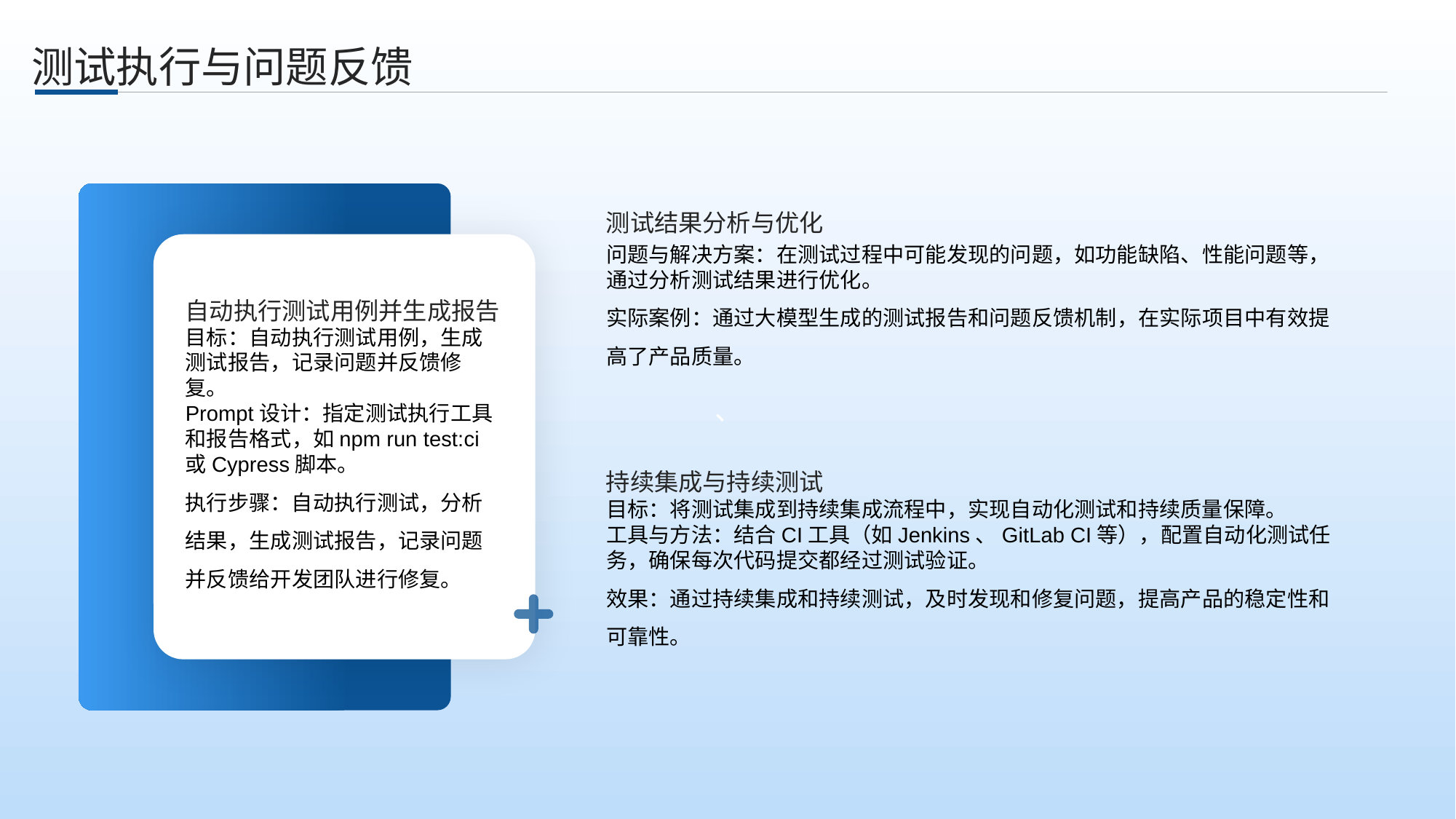

、
测试执行与问题反馈

测试结果分析与优化
问题与解决方案：在测试过程中可能发现的问题，如功能缺陷、性能问题等，通过分析测试结果进行优化。
实际案例：通过大模型生成的测试报告和问题反馈机制，在实际项目中有效提高了产品质量。
自动执行测试用例并生成报告

目标：自动执行测试用例，生成测试报告，记录问题并反馈修复。
Prompt设计：指定测试执行工具和报告格式，如npm run test:ci或Cypress脚本。
执行步骤：自动执行测试，分析结果，生成测试报告，记录问题并反馈给开发团队进行修复。
持续集成与持续测试
目标：将测试集成到持续集成流程中，实现自动化测试和持续质量保障。
工具与方法：结合CI工具（如Jenkins、GitLab CI等），配置自动化测试任务，确保每次代码提交都经过测试验证。
效果：通过持续集成和持续测试，及时发现和修复问题，提高产品的稳定性和可靠性。